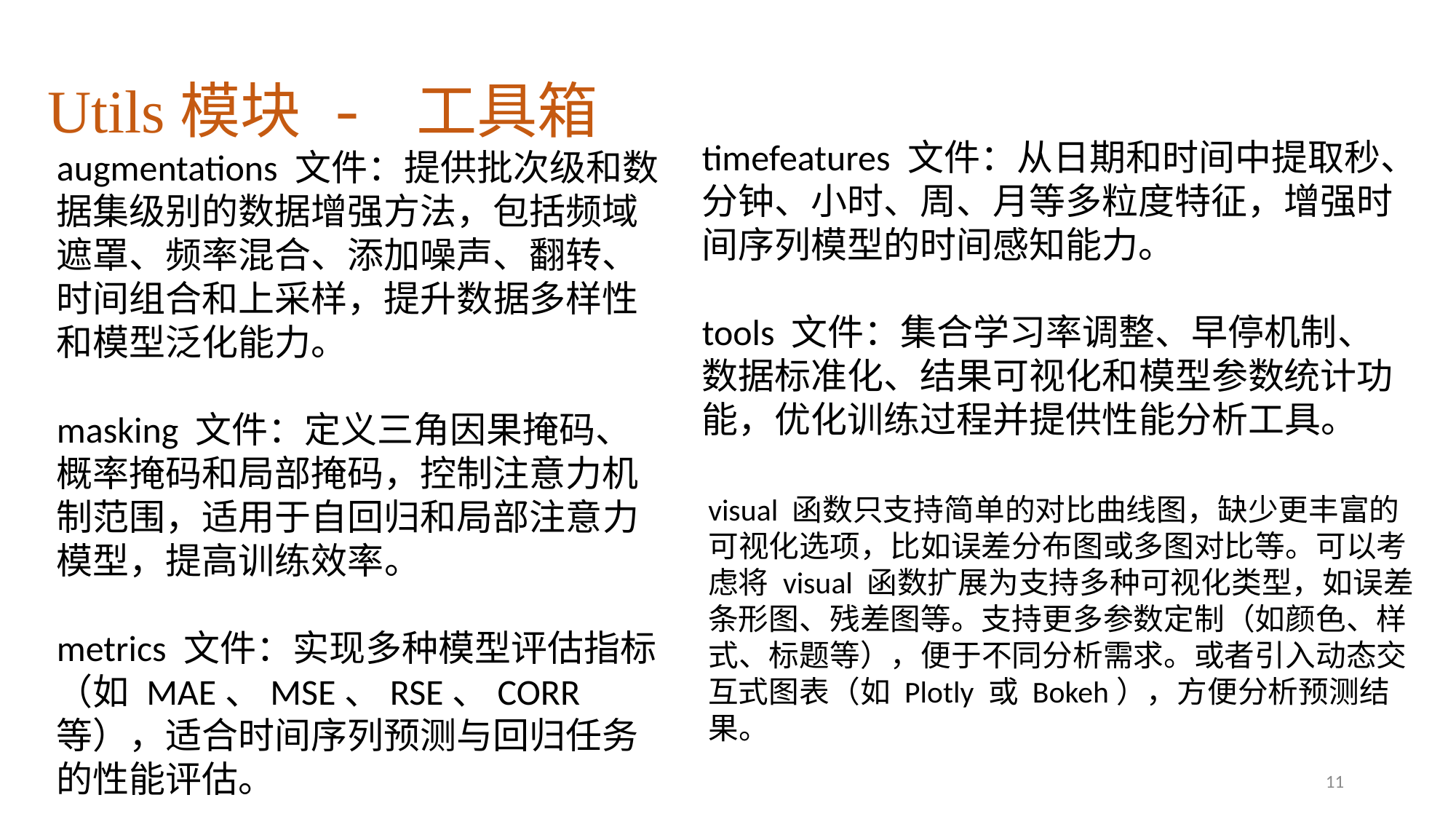

# Utils模块 - 工具箱

timefeatures 文件：从日期和时间中提取秒、分钟、小时、周、月等多粒度特征，增强时间序列模型的时间感知能力。

tools 文件：集合学习率调整、早停机制、数据标准化、结果可视化和模型参数统计功能，优化训练过程并提供性能分析工具。
augmentations 文件：提供批次级和数据集级别的数据增强方法，包括频域遮罩、频率混合、添加噪声、翻转、时间组合和上采样，提升数据多样性和模型泛化能力。

masking 文件：定义三角因果掩码、概率掩码和局部掩码，控制注意力机制范围，适用于自回归和局部注意力模型，提高训练效率。

metrics 文件：实现多种模型评估指标（如 MAE、MSE、RSE、CORR 等），适合时间序列预测与回归任务的性能评估。
visual 函数只支持简单的对比曲线图，缺少更丰富的可视化选项，比如误差分布图或多图对比等。可以考虑将 visual 函数扩展为支持多种可视化类型，如误差
条形图、残差图等。支持更多参数定制（如颜色、样式、标题等），便于不同分析需求。或者引入动态交互式图表（如 Plotly 或 Bokeh），方便分析预测结果。
11